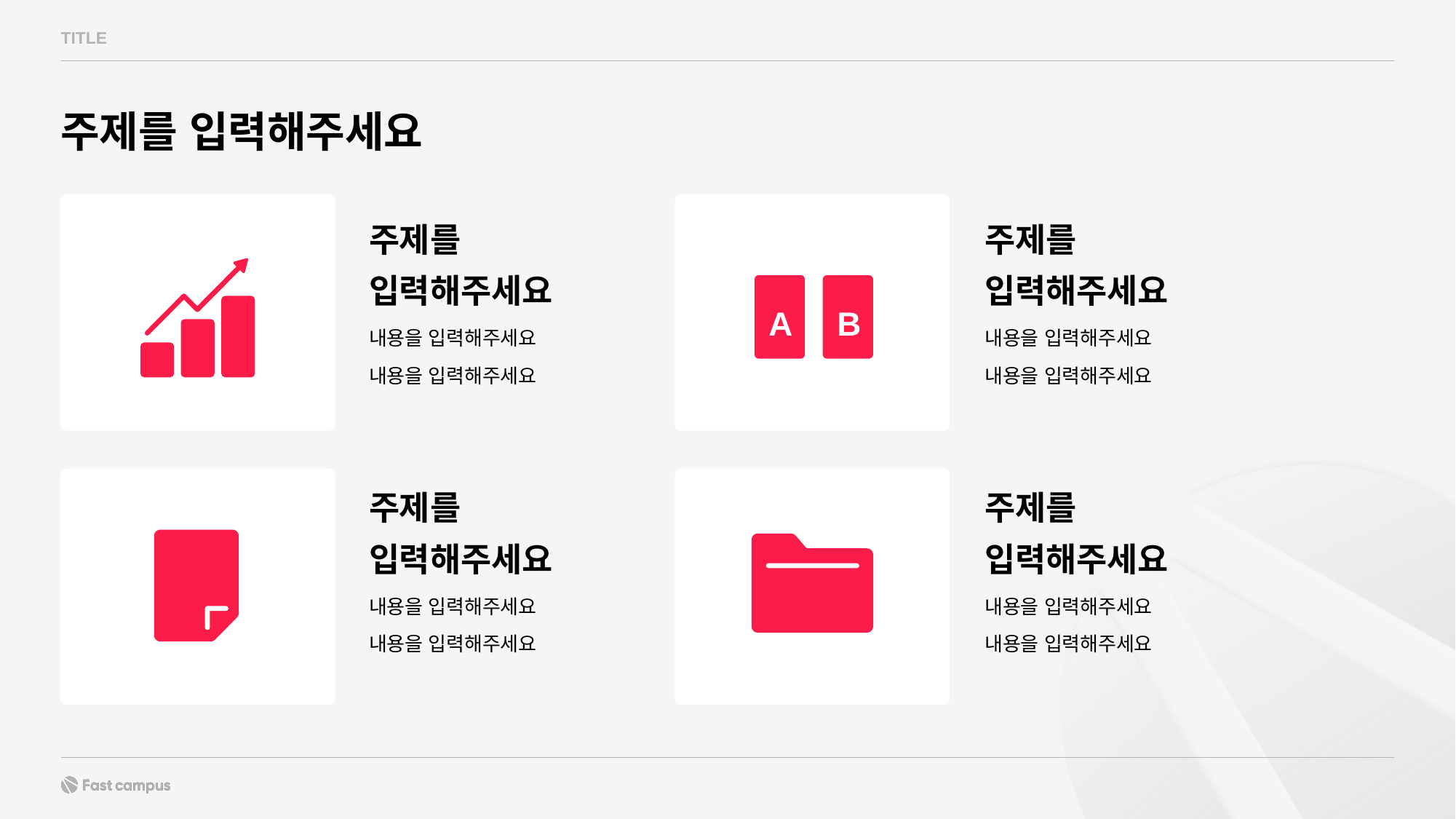

TITLE
주제를 입력해주세요
주제를
입력해주세요
주제를
입력해주세요

A
B
내용을 입력해주세요
내용을 입력해주세요
내용을 입력해주세요
내용을 입력해주세요
주제를
입력해주세요
주제를
입력해주세요

내용을 입력해주세요
내용을 입력해주세요
내용을 입력해주세요
내용을 입력해주세요